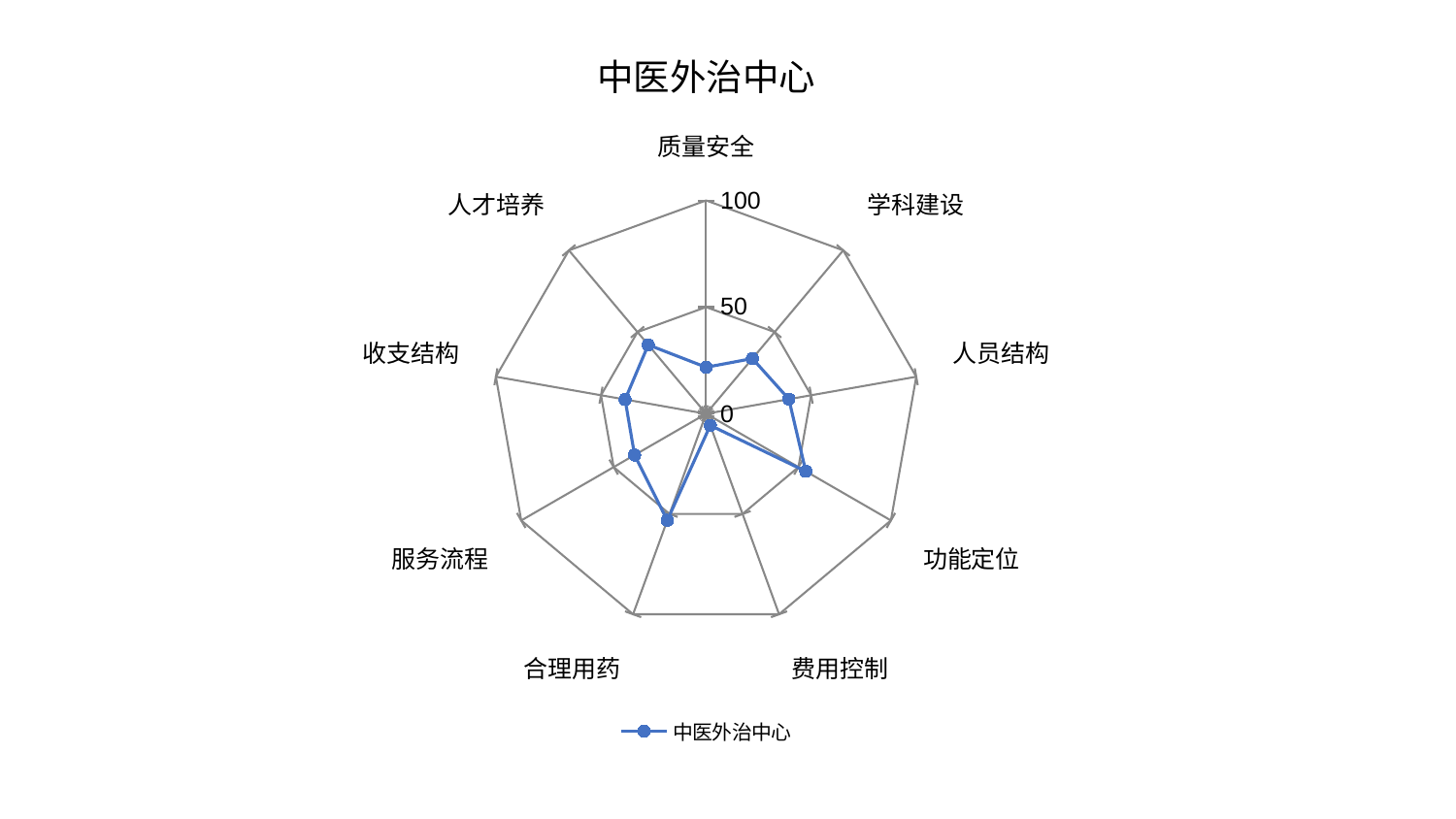

### Chart: 中医外治中心

| Category | 中医外治中心 |
|---|---|
| 质量安全 | 21.80058410022414 |
| 学科建设 | 33.78422235813414 |
| 人员结构 | 39.419371869070986 |
| 功能定位 | 53.974262819533685 |
| 费用控制 | 5.806240338299192 |
| 合理用药 | 53.15717073009361 |
| 服务流程 | 38.68863981565148 |
| 收支结构 | 38.5378156163317 |
| 人才培养 | 42.16596044881198 |
152